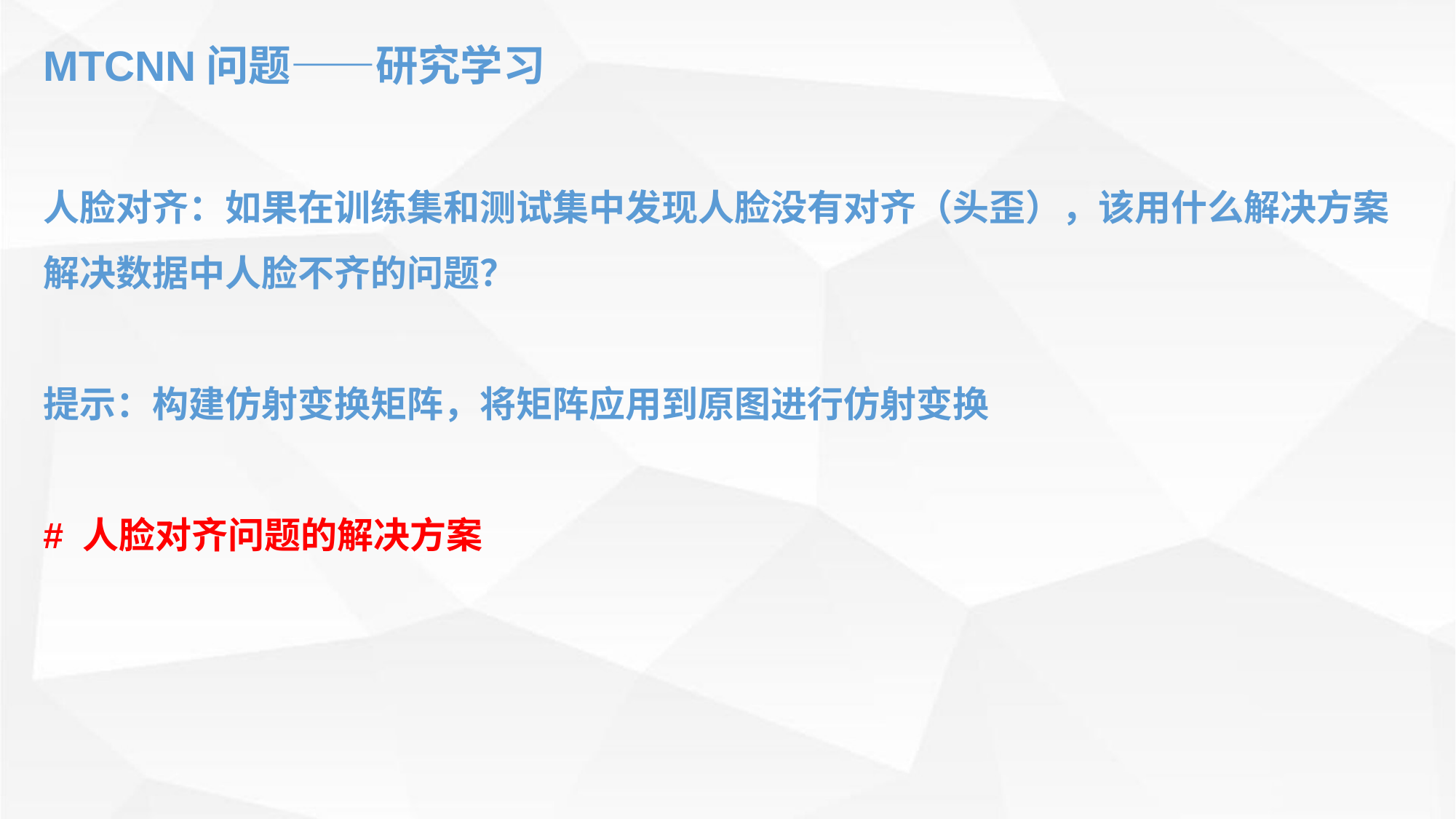

MTCNN问题——研究学习
人脸对齐：如果在训练集和测试集中发现人脸没有对齐（头歪），该用什么解决方案解决数据中人脸不齐的问题？

提示：构建仿射变换矩阵，将矩阵应用到原图进行仿射变换

# 人脸对齐问题的解决方案